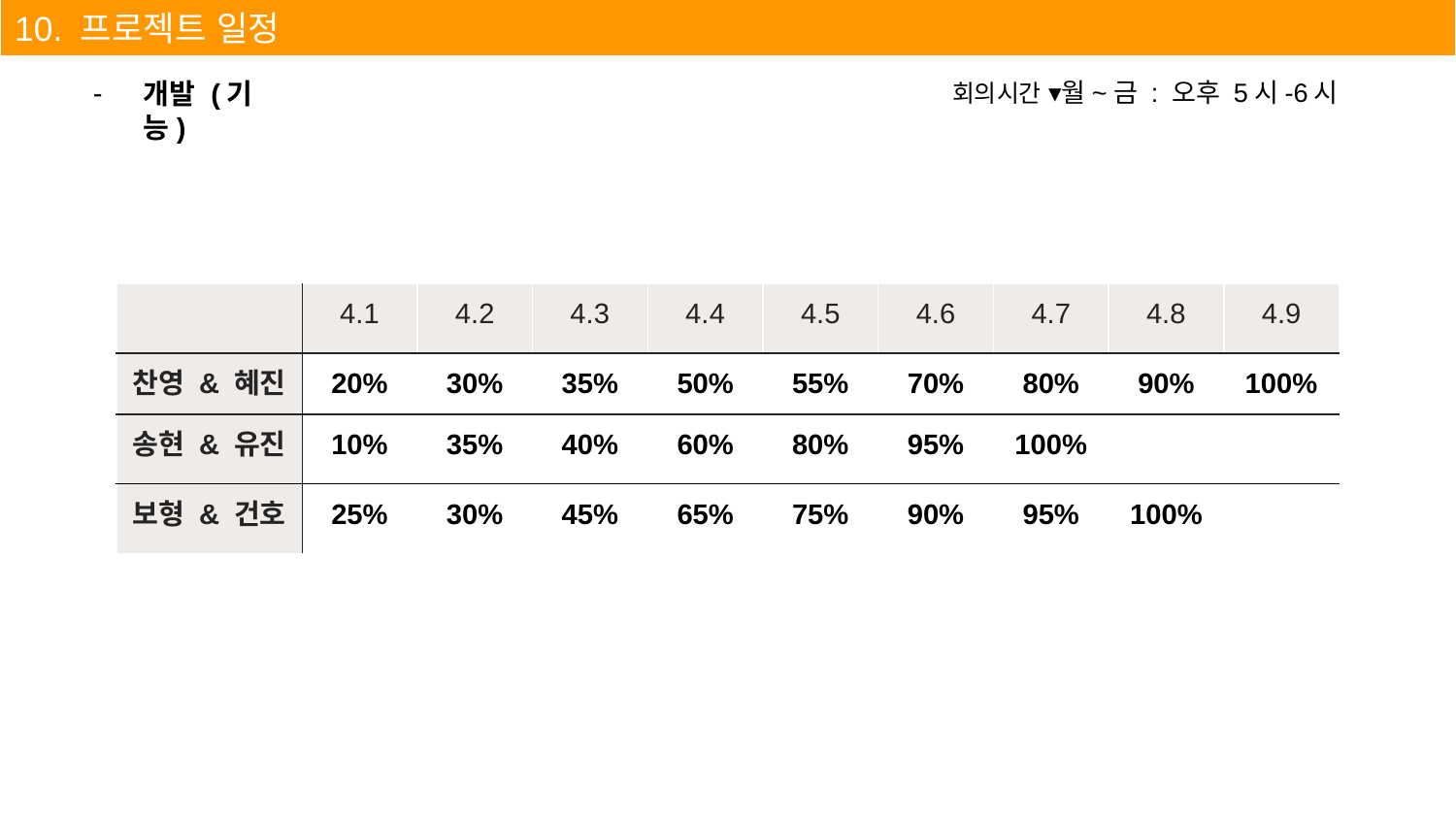

10. 프로젝트 일정
회의시간 ▾월~금 : 오후 5시-6시
개발 (기능)
|  | 4.1 | 4.2 | 4.3 | 4.4 | 4.5 | 4.6 | 4.7 | 4.8 | 4.9 |
| --- | --- | --- | --- | --- | --- | --- | --- | --- | --- |
| 찬영 & 혜진 | 20% | 30% | 35% | 50% | 55% | 70% | 80% | 90% | 100% |
| 송현 & 유진 | 10% | 35% | 40% | 60% | 80% | 95% | 100% |  |  |
| 보형 & 건호 | 25% | 30% | 45% | 65% | 75% | 90% | 95% | 100% |  |